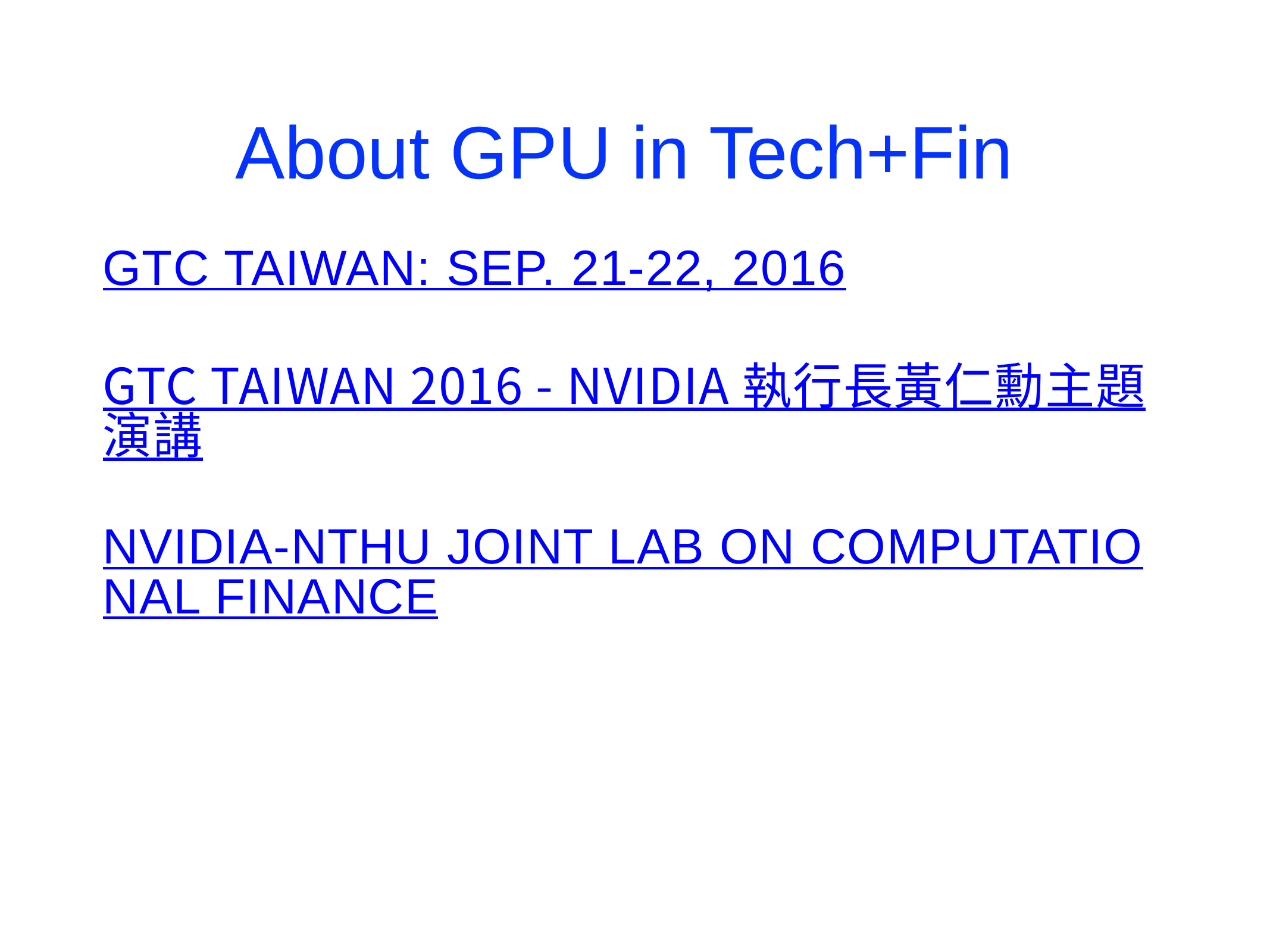

# About GPU in Tech+Fin
GTC Taiwan: Sep. 21-22, 2016

GTC Taiwan 2016 - NVIDIA 執行長黃仁勳主題演講

Nvidia-NTHU Joint Lab on Computational Finance

67